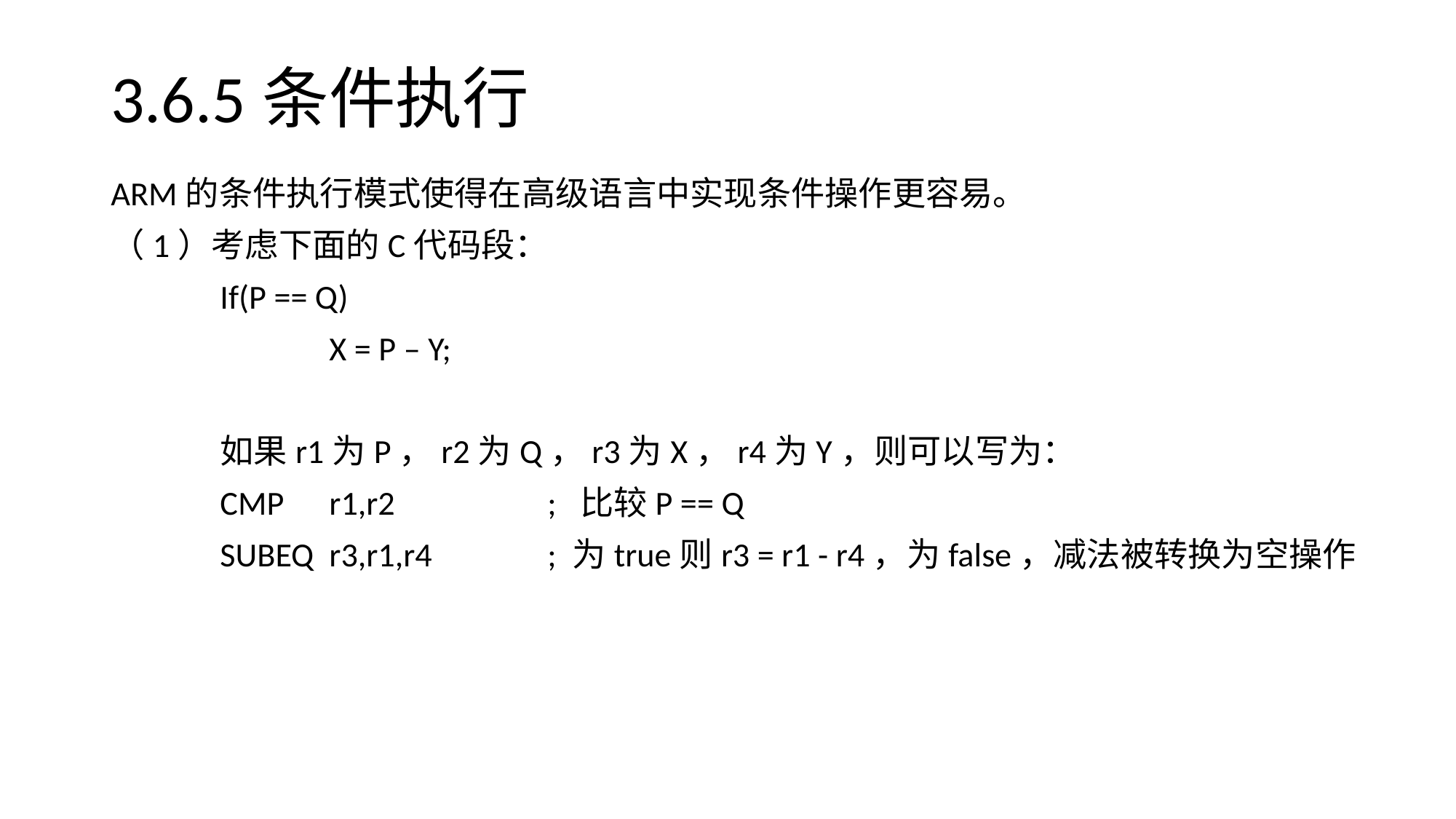

# 3.6.5条件执行
ARM的条件执行模式使得在高级语言中实现条件操作更容易。
（1）考虑下面的C代码段：
	If(P == Q)
		X = P – Y;

	如果r1为P，r2为Q，r3为X，r4为Y，则可以写为：
	CMP	r1,r2		;  比较P == Q
	SUBEQ	r3,r1,r4		; 为true则r3 = r1 - r4，为false，减法被转换为空操作